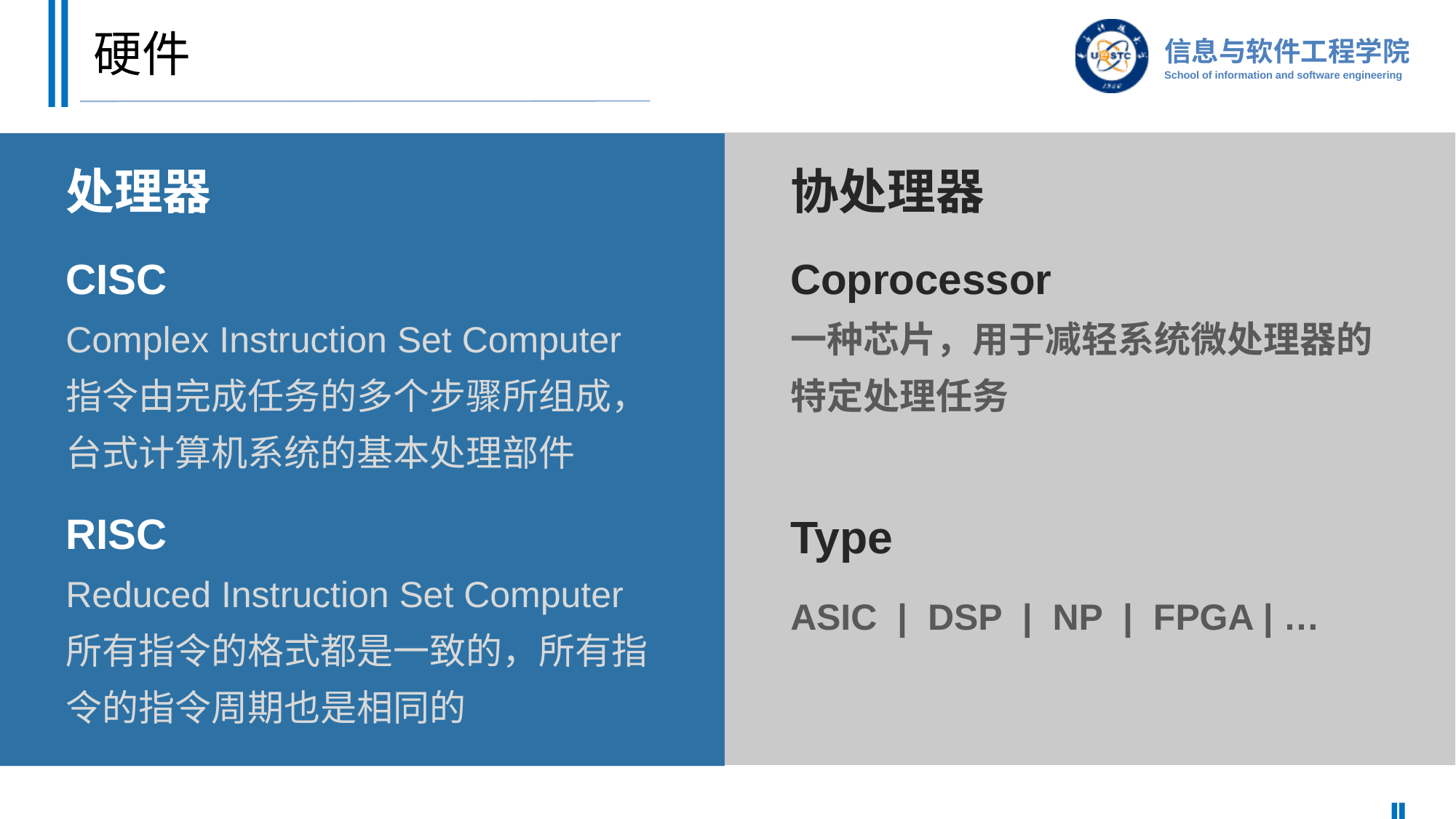

# 硬件

处理器
CISC
Complex Instruction Set Computer
指令由完成任务的多个步骤所组成，
台式计算机系统的基本处理部件
RISC
Reduced Instruction Set Computer
所有指令的格式都是一致的，所有指令的指令周期也是相同的
协处理器
Coprocessor
一种芯片，用于减轻系统微处理器的特定处理任务

Type
ASIC  |  DSP  |  NP  |  FPGA | …